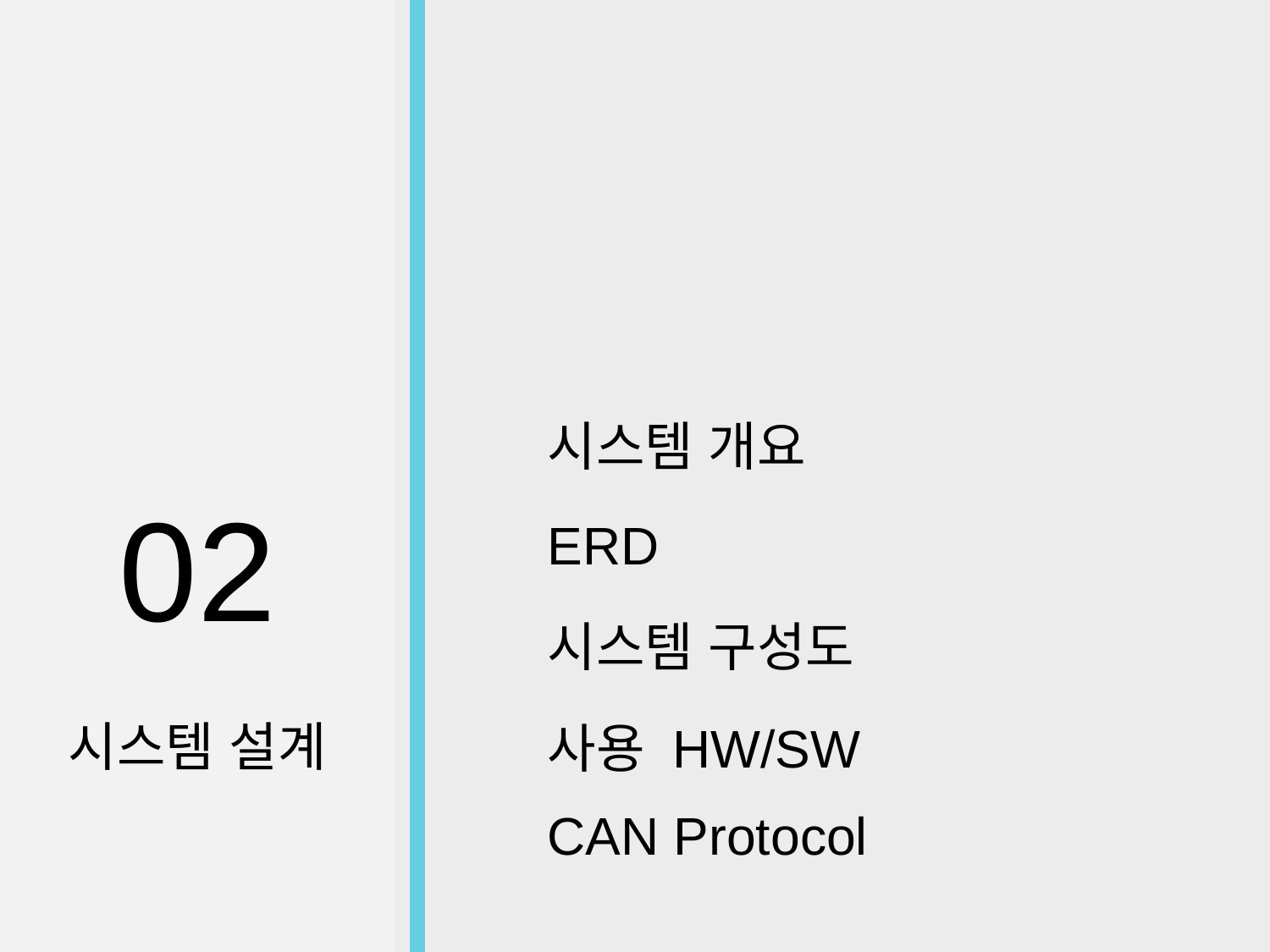

02

시스템 설계

시스템 개요
ERD
시스템 구성도
사용 HW/SW
CAN Protocol